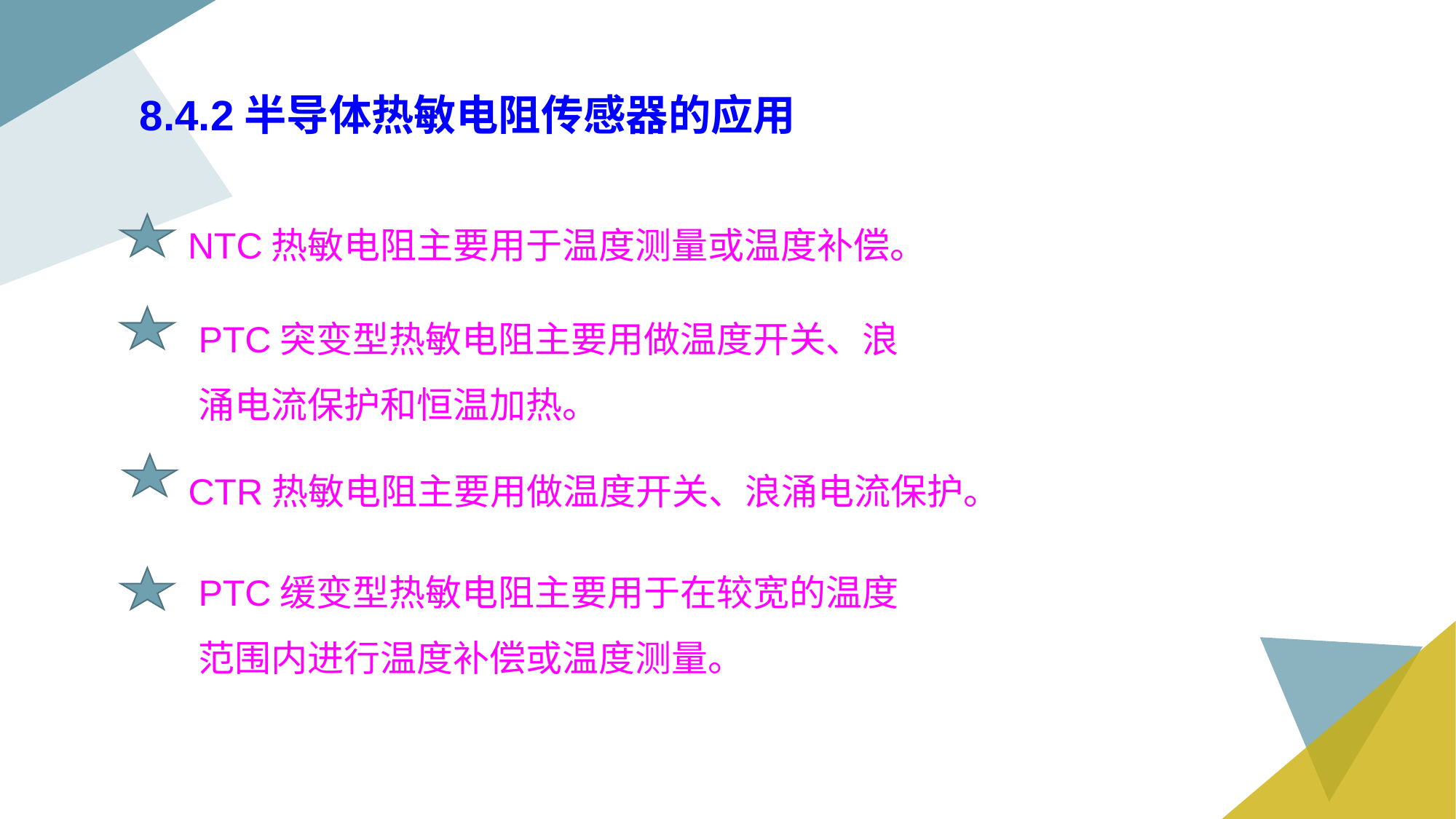

8.4.2半导体热敏电阻传感器的应用
NTC热敏电阻主要用于温度测量或温度补偿。

PTC突变型热敏电阻主要用做温度开关、浪涌电流保护和恒温加热。

CTR热敏电阻主要用做温度开关、浪涌电流保护。

PTC缓变型热敏电阻主要用于在较宽的温度范围内进行温度补偿或温度测量。